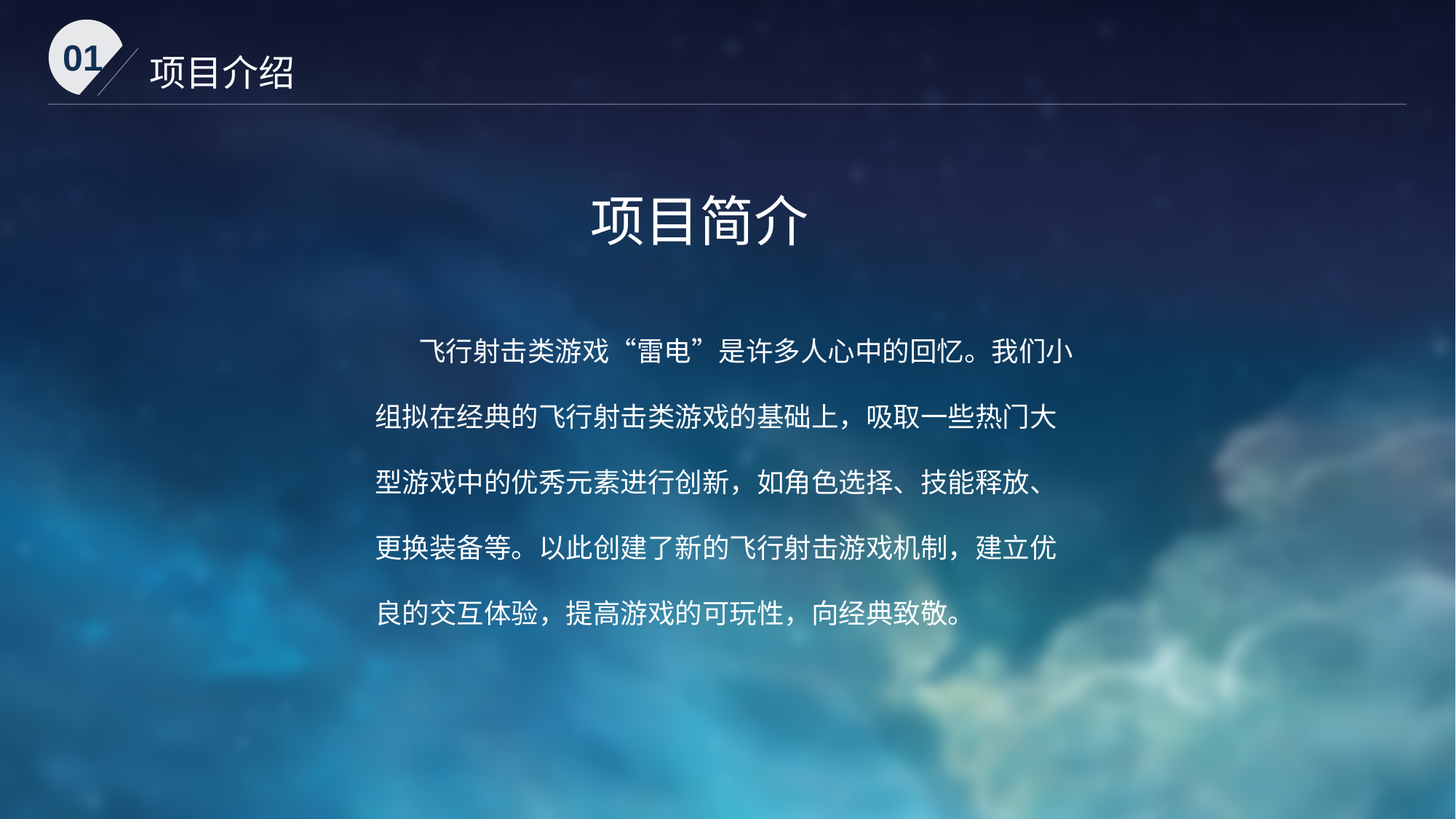

01
项目介绍
项目简介
      飞行射击类游戏“雷电”是许多人心中的回忆。我们小组拟在经典的飞行射击类游戏的基础上，吸取一些热门大型游戏中的优秀元素进行创新，如角色选择、技能释放、更换装备等。以此创建了新的飞行射击游戏机制，建立优良的交互体验，提高游戏的可玩性，向经典致敬。